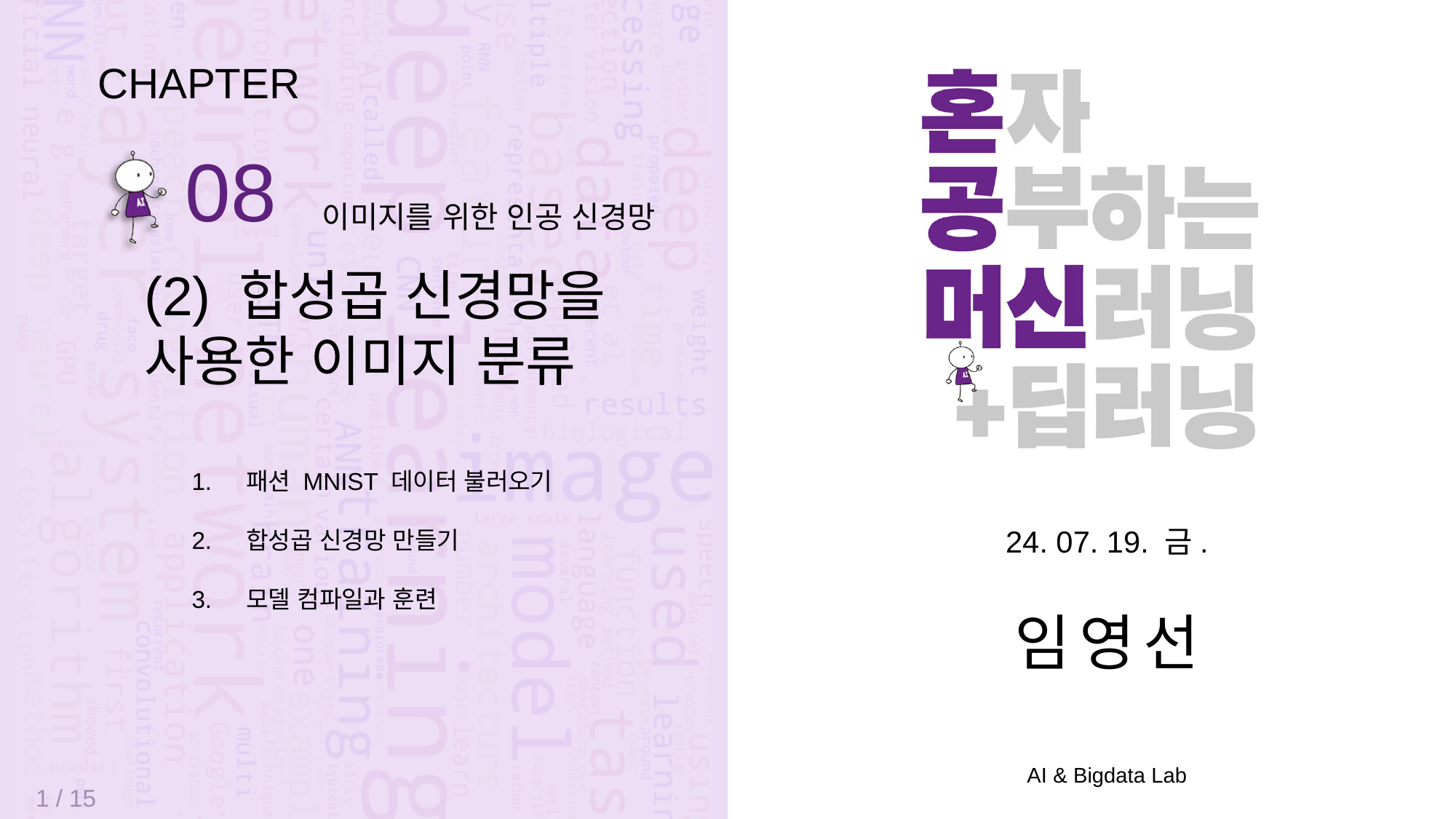

CHAPTER
08
  이미지를 위한 인공 신경망
(2) 합성곱 신경망을 사용한 이미지 분류
패션 MNIST 데이터 불러오기
합성곱 신경망 만들기
모델 컴파일과 훈련
24. 07. 19. 금.
임영선
1 / 15